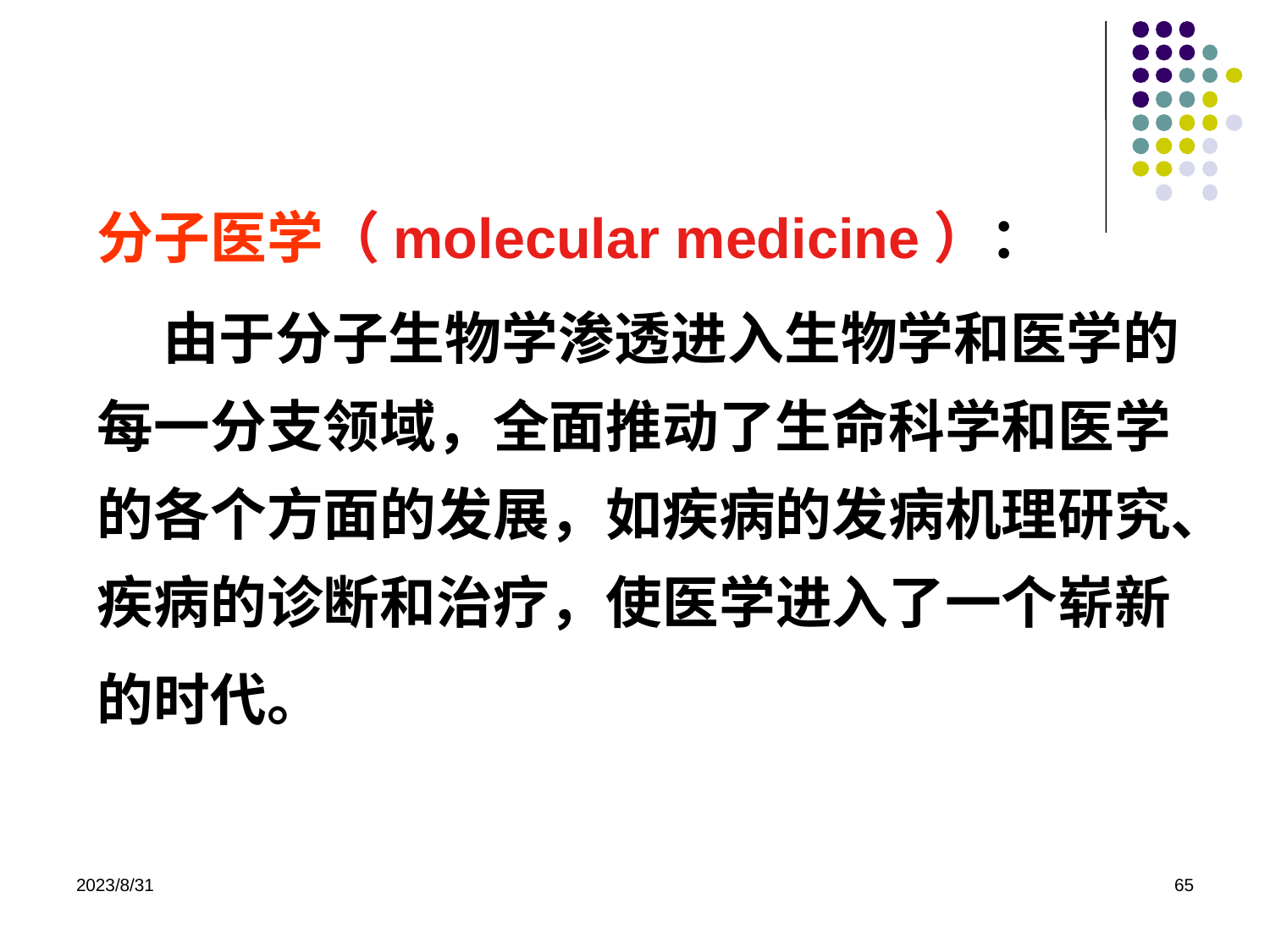

分子医学（molecular medicine）：
    由于分子生物学渗透进入生物学和医学的每一分支领域，全面推动了生命科学和医学的各个方面的发展，如疾病的发病机理研究、疾病的诊断和治疗，使医学进入了一个崭新的时代。
2023/8/31
65